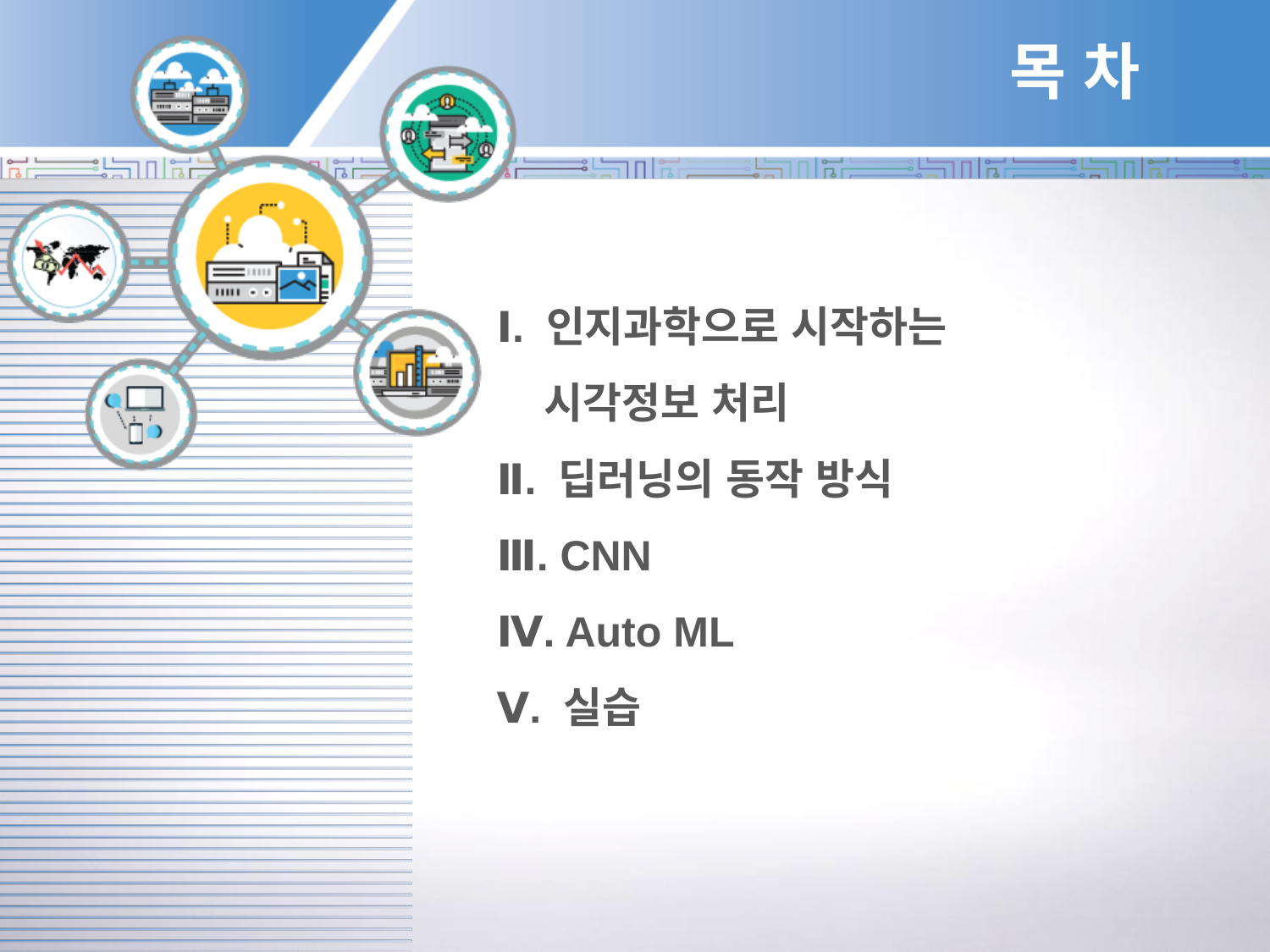

목 차
Ⅰ. 인지과학으로 시작하는
    시각정보 처리
Ⅱ. 딥러닝의 동작 방식
Ⅲ. CNN
Ⅳ. Auto ML
Ⅴ. 실습